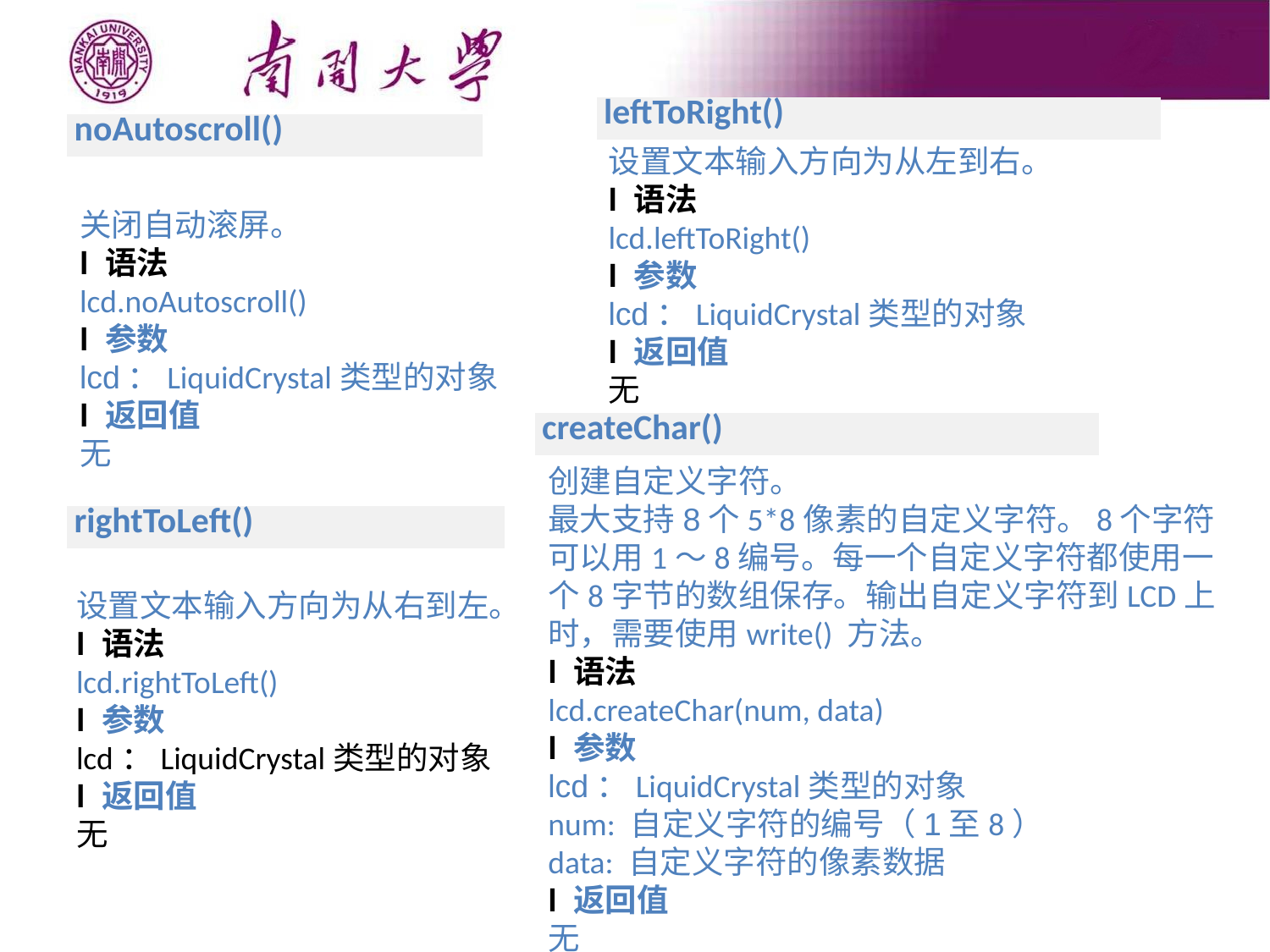

| leftToRight() |
| --- |
| noAutoscroll() |
| --- |
设置文本输入方向为从左到右。
l 语法
lcd.leftToRight()
l 参数
lcd：LiquidCrystal类型的对象
l 返回值
无

关闭自动滚屏。
l 语法
lcd.noAutoscroll()
l 参数
lcd：LiquidCrystal类型的对象
l 返回值
无

| createChar() |
| --- |
创建自定义字符。
最大支持8个5*8像素的自定义字符。8个字符可以用1～8编号。每一个自定义字符都使用一个8字节的数组保存。输出自定义字符到LCD上时，需要使用write() 方法。
l 语法
lcd.createChar(num, data)
l 参数
lcd：LiquidCrystal类型的对象
num: 自定义字符的编号（1至8）
data: 自定义字符的像素数据
l 返回值
无
| rightToLeft() |
| --- |
设置文本输入方向为从右到左。
l 语法
lcd.rightToLeft()
l 参数
lcd：LiquidCrystal类型的对象
l 返回值
无